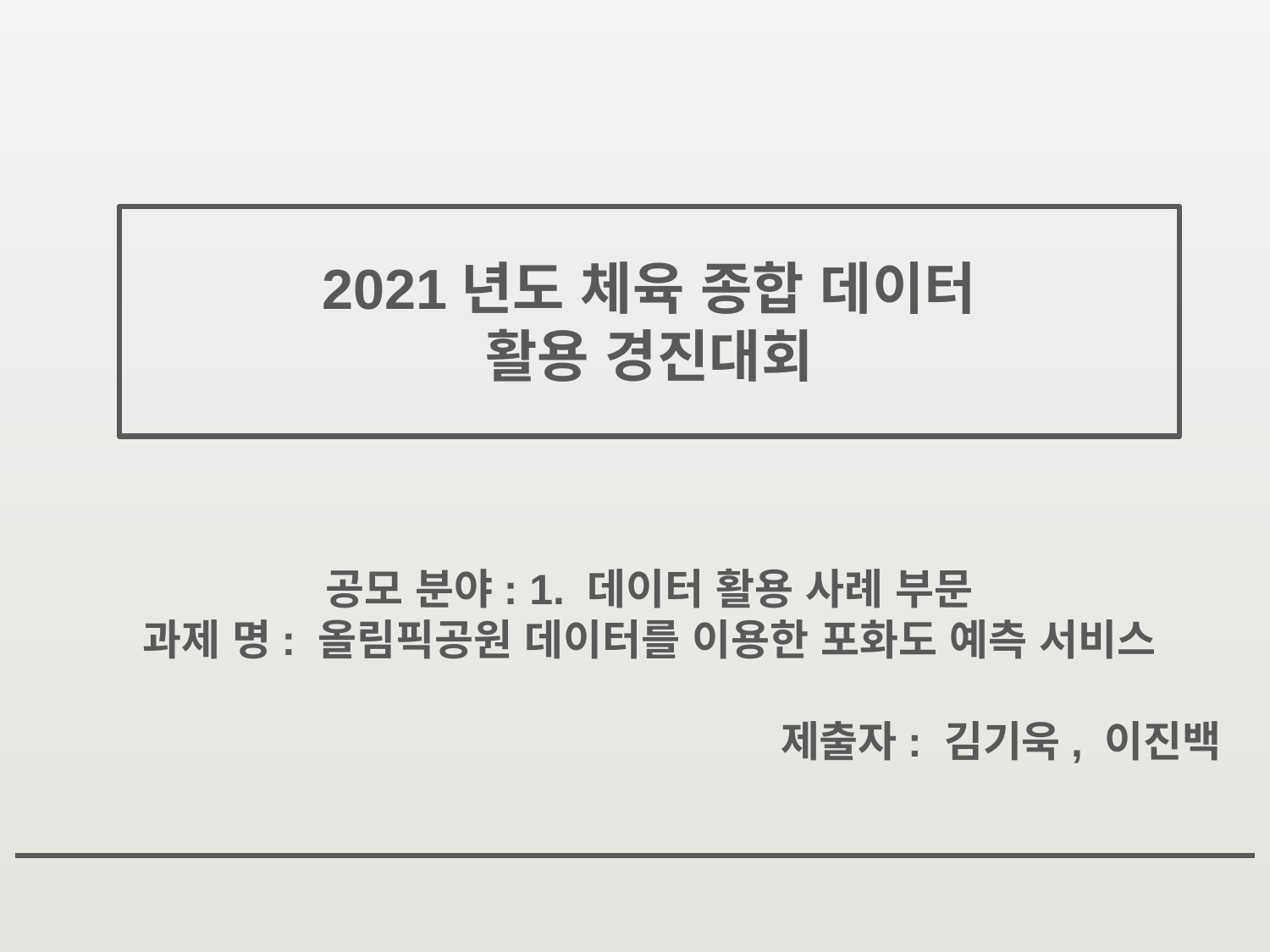

2021년도 체육 종합 데이터 활용 경진대회
공모 분야: 1. 데이터 활용 사례 부문
과제 명: 올림픽공원 데이터를 이용한 포화도 예측 서비스

제출자: 김기욱, 이진백